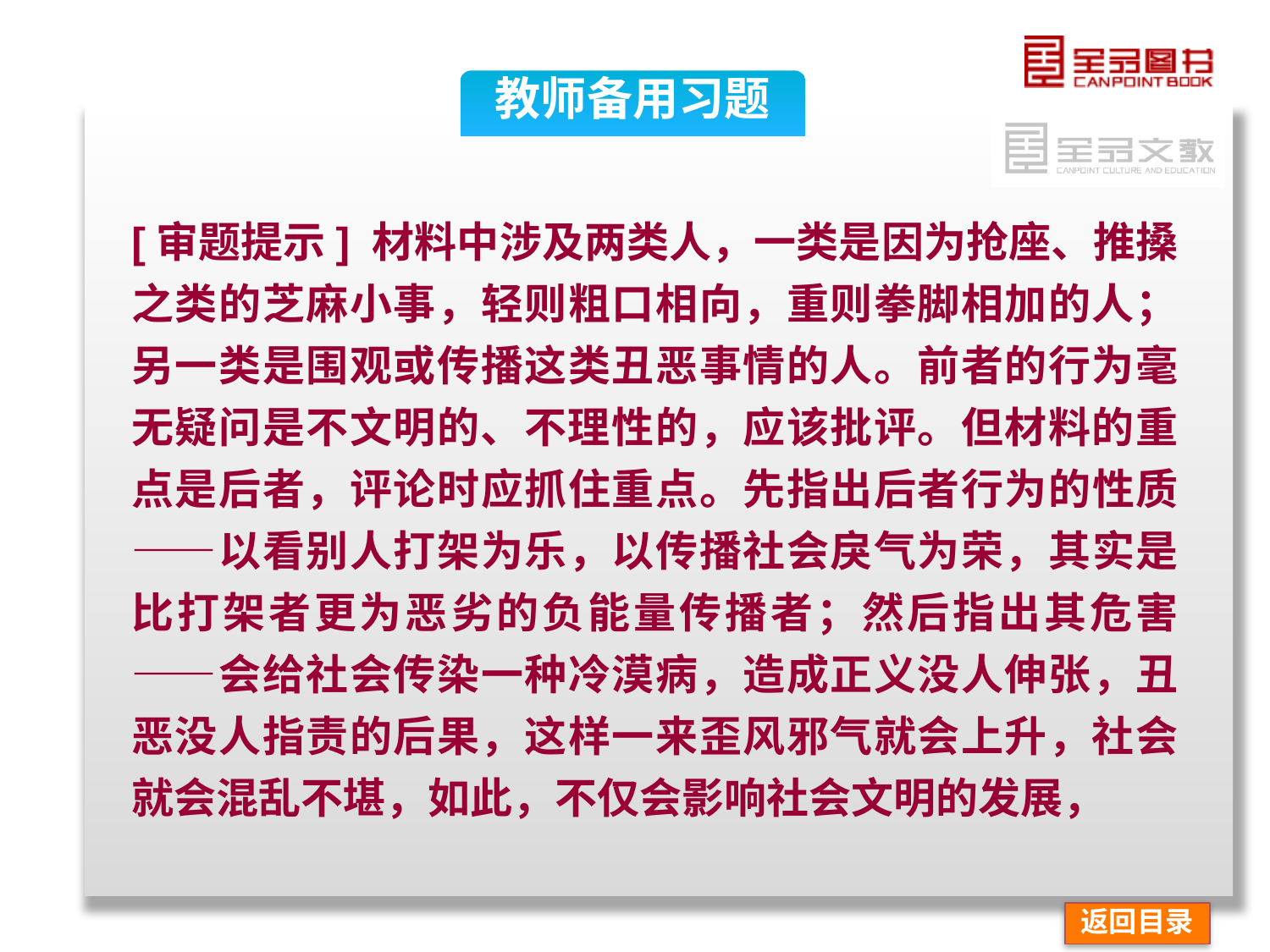

教师备用习题
[审题提示] 材料中涉及两类人，一类是因为抢座、推搡之类的芝麻小事，轻则粗口相向，重则拳脚相加的人；另一类是围观或传播这类丑恶事情的人。前者的行为毫无疑问是不文明的、不理性的，应该批评。但材料的重点是后者，评论时应抓住重点。先指出后者行为的性质——以看别人打架为乐，以传播社会戾气为荣，其实是比打架者更为恶劣的负能量传播者；然后指出其危害——会给社会传染一种冷漠病，造成正义没人伸张，丑恶没人指责的后果，这样一来歪风邪气就会上升，社会就会混乱不堪，如此，不仅会影响社会文明的发展，
返回目录